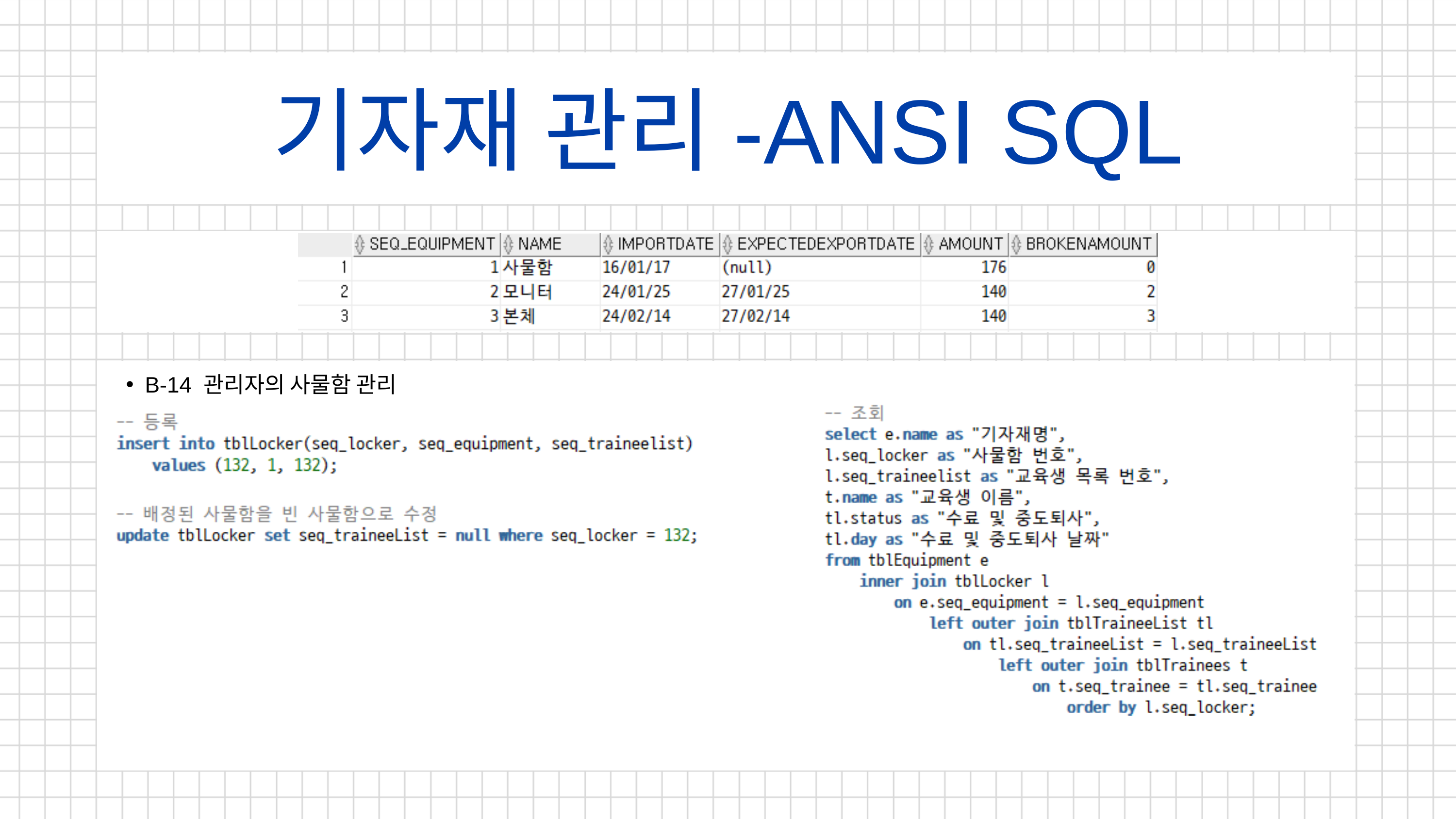

기자재 관리-ANSI SQL

B-14 관리자의 사물함 관리